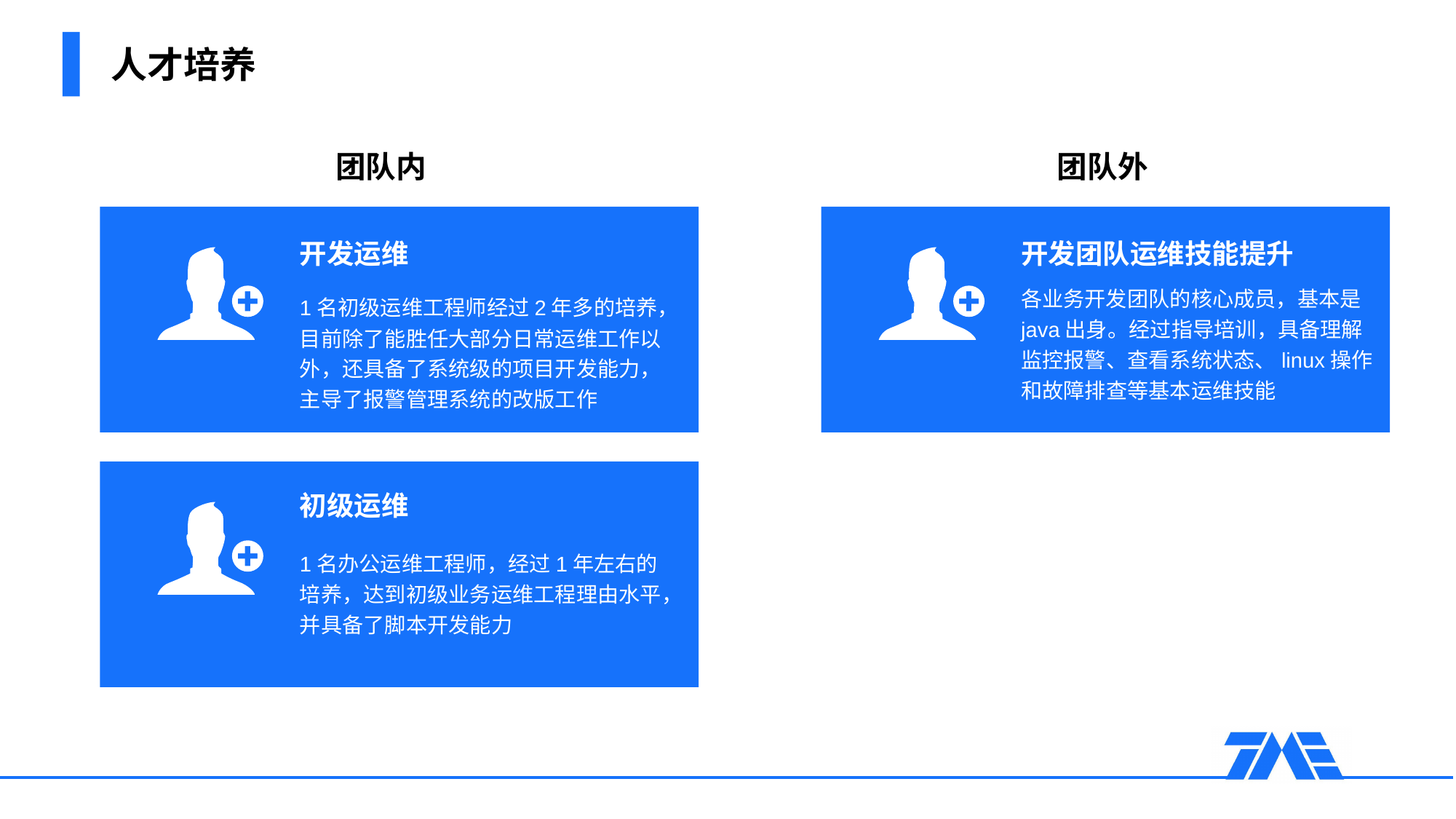

# 人才培养
团队内
团队外

开发运维
开发团队运维技能提升

各业务开发团队的核心成员，基本是java出身。经过指导培训，具备理解监控报警、查看系统状态、linux操作和故障排查等基本运维技能
1名初级运维工程师经过2年多的培养，目前除了能胜任大部分日常运维工作以外，还具备了系统级的项目开发能力，主导了报警管理系统的改版工作

初级运维

1名办公运维工程师，经过1年左右的培养，达到初级业务运维工程理由水平，并具备了脚本开发能力